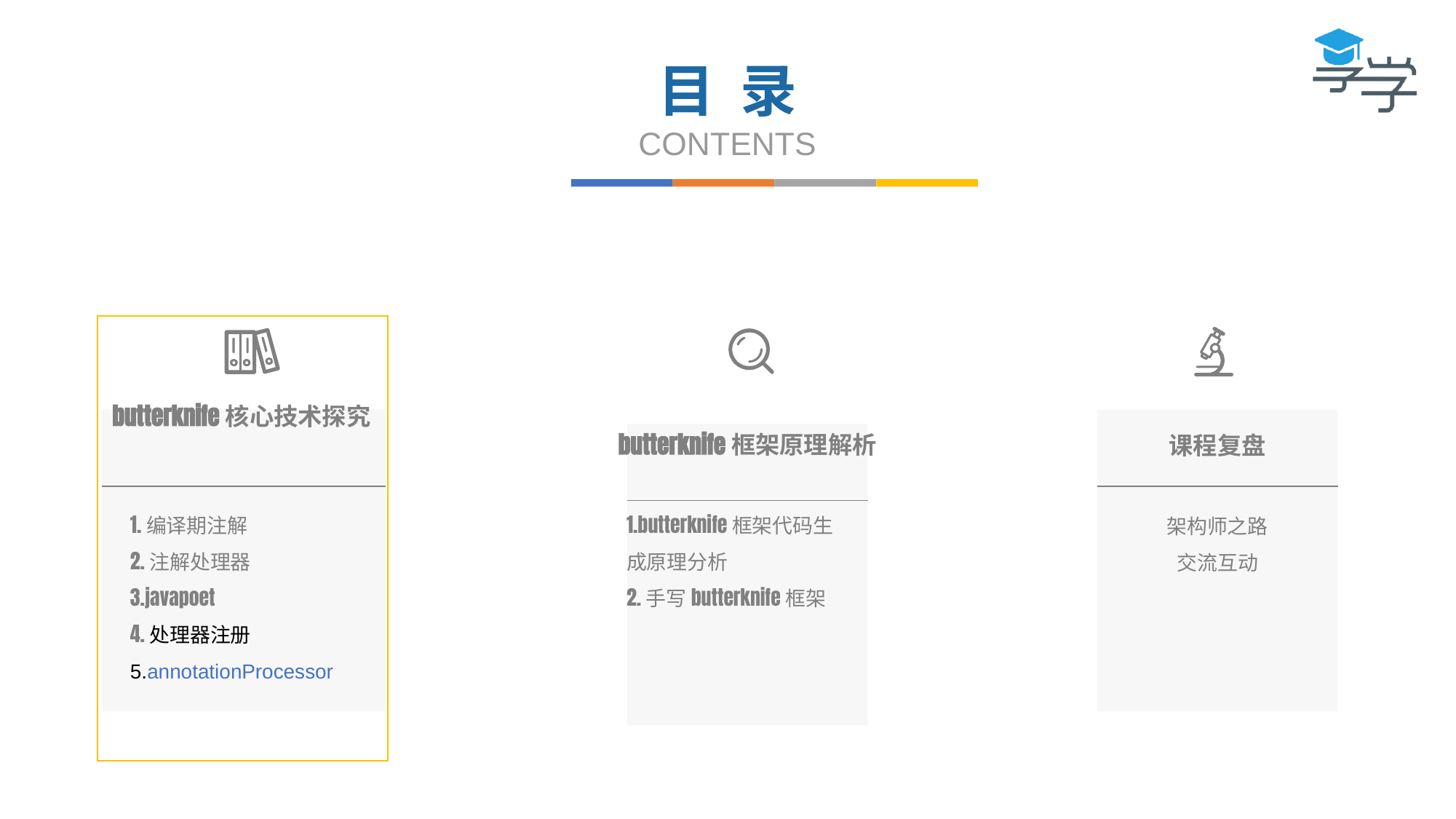

目  录
CONTENTS

butterknife核心技术探究

butterknife框架原理解析
课程复盘
1.编译期注解
2.注解处理器
3.javapoet
4.处理器注册
5.annotationProcessor

1.butterknife框架代码生成原理分析
2.手写butterknife框架

架构师之路
交流互动